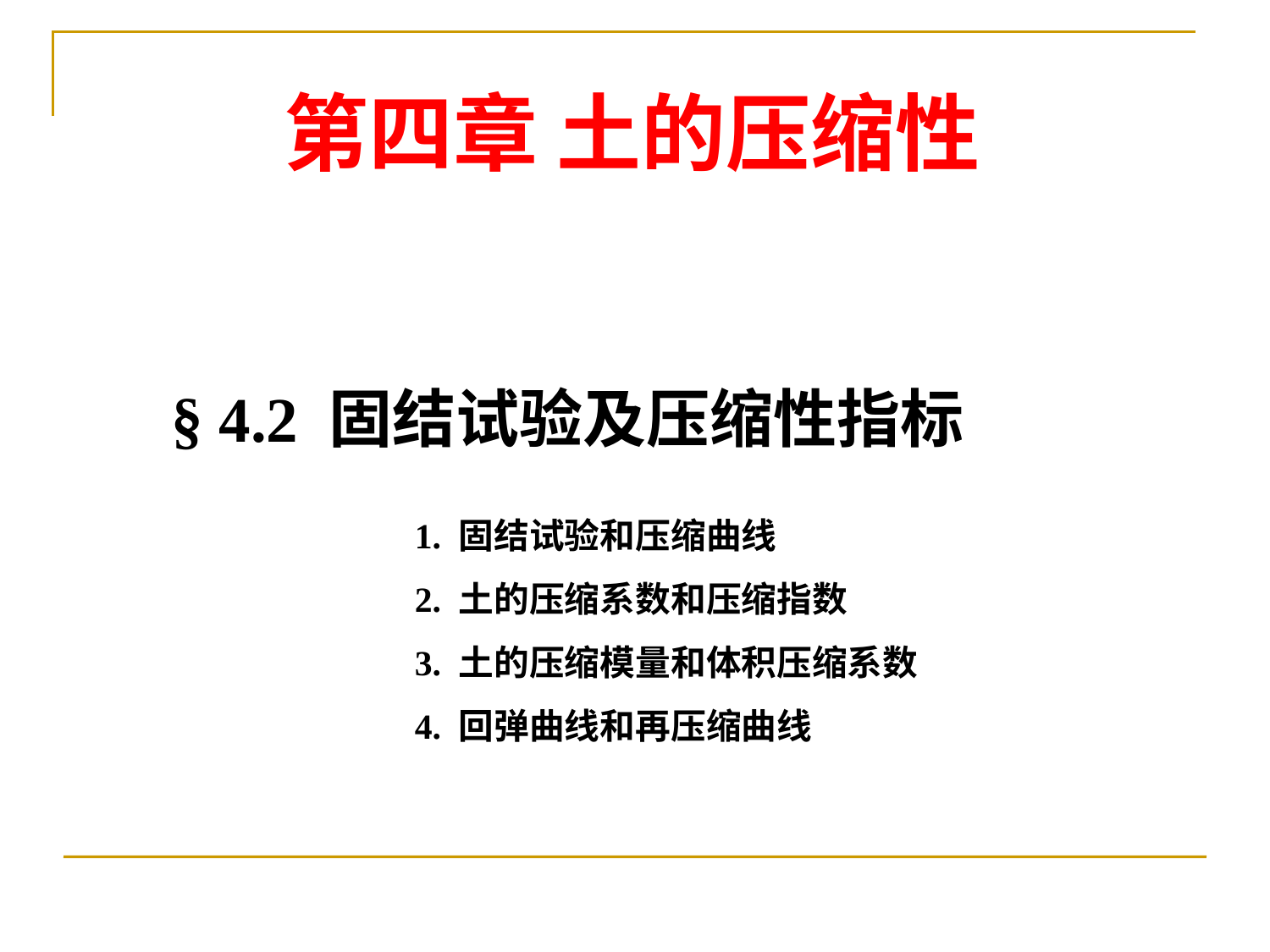

第四章 土的压缩性
§ 4.1 概述
§ 4.2 固结试验及压缩性指标
§ 4.3 应力历史对压缩性的影响
§ 4.4 土的变形模量
§ 4.5 土的弹性模量
1. 固结试验和压缩曲线
2. 土的压缩系数和压缩指数
3. 土的压缩模量和体积压缩系数
4. 回弹曲线和再压缩曲线
9